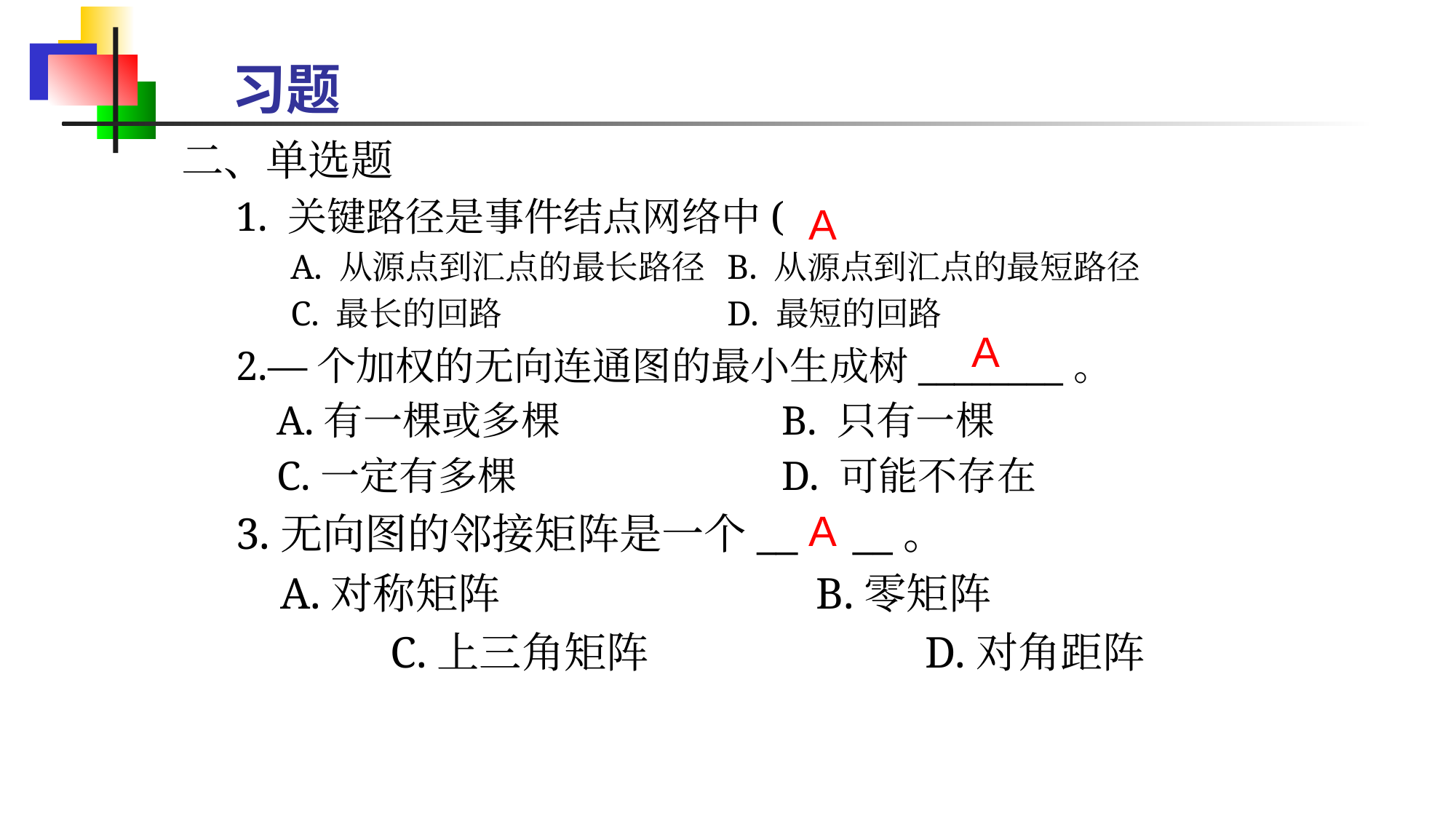

# 习题
二、单选题
1. 关键路径是事件结点网络中(   )。
A. 从源点到汇点的最长路径 	B. 从源点到汇点的最短路径
C. 最长的回路			D. 最短的回路
2.—个加权的无向连通图的最小生成树________。
    A.有一棵或多棵			B. 只有一棵
    C.一定有多棵			D. 可能不存在
3.无向图的邻接矩阵是一个_______。
    A.对称矩阵	     		B.零矩阵
		 C.上三角矩阵			D.对角距阵

A
A
A